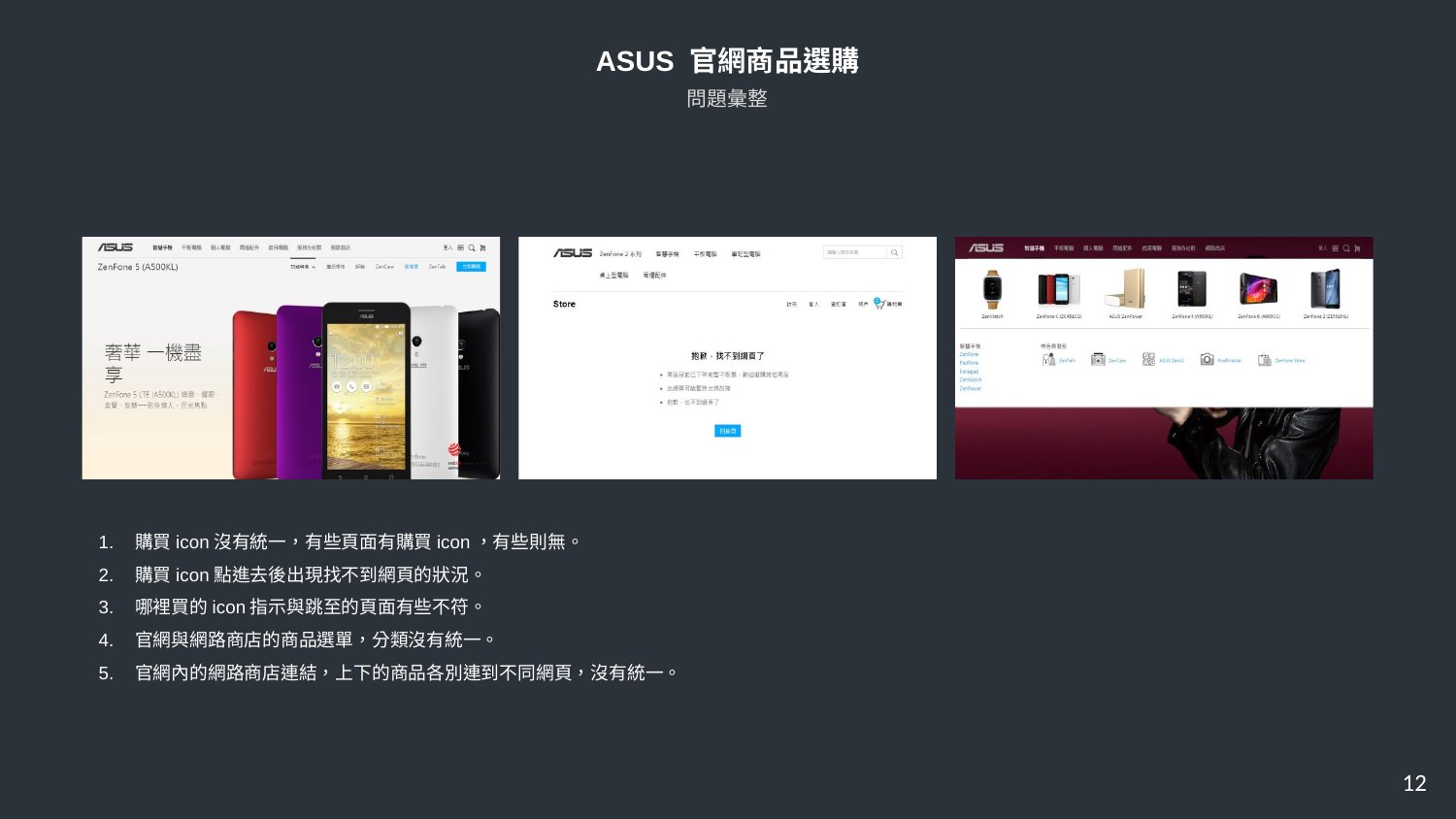

ASUS 官網商品選購
問題彙整

購買icon沒有統一，有些頁面有購買icon，有些則無。
購買icon點進去後出現找不到網頁的狀況。
哪裡買的icon指示與跳至的頁面有些不符。
官網與網路商店的商品選單，分類沒有統一。
官網內的網路商店連結，上下的商品各別連到不同網頁，沒有統一。

12